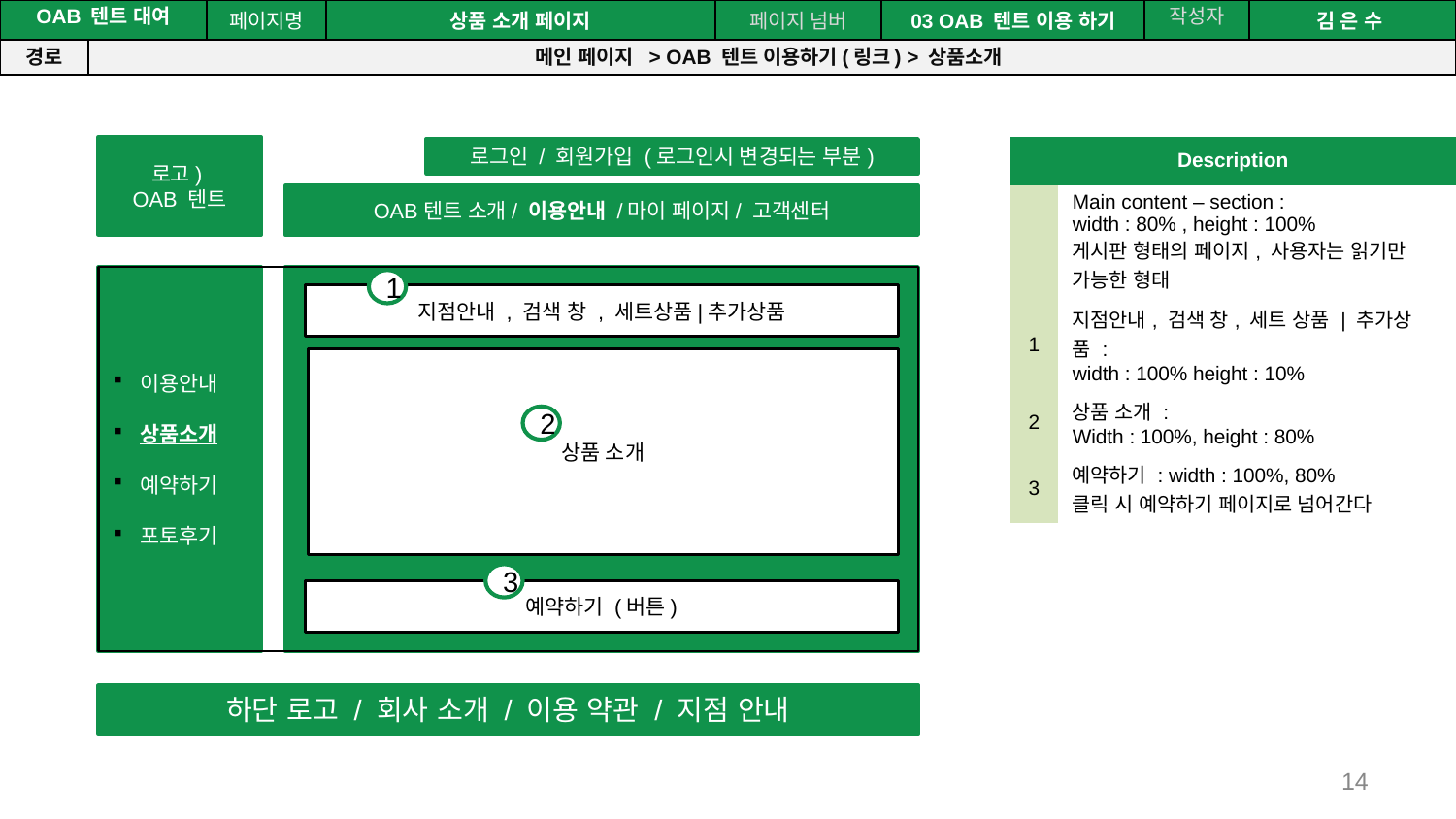

공간(오피스) 대여 시스템
| OAB 텐트 대여 |  | 페이지명 | 상품 소개 페이지 | 페이지 넘버 | 03 OAB 텐트 이용 하기 | 작성자 | 김 은 수 |
| --- | --- | --- | --- | --- | --- | --- | --- |
| 경로 | 메인 페이지 > OAB 텐트 이용하기(링크) > 상품소개 |  |  |  |  |  |  |
로고)
OAB 텐트
로그인 / 회원가입 (로그인시 변경되는 부분)
OAB텐트 소개/ 이용안내 /마이 페이지/ 고객센터

이용안내
상품소개
예약하기
포토후기

지점안내 , 검색 창 , 세트상품|추가상품
상품 소개
예약하기 (버튼)
하단 로고 / 회사 소개 / 이용 약관 / 지점 안내
| Description |  |
| --- | --- |
|  | Main content – section : width : 80% , height : 100% 게시판 형태의 페이지, 사용자는 읽기만 가능한 형태 |
| 1 | 지점안내, 검색 창, 세트 상품 | 추가상품 : width : 100% height : 10% |
| 2 | 상품 소개 : Width : 100%, height : 80% |
| 3 | 예약하기 : width : 100%, 80% 클릭 시 예약하기 페이지로 넘어간다 |
1
2
3
14